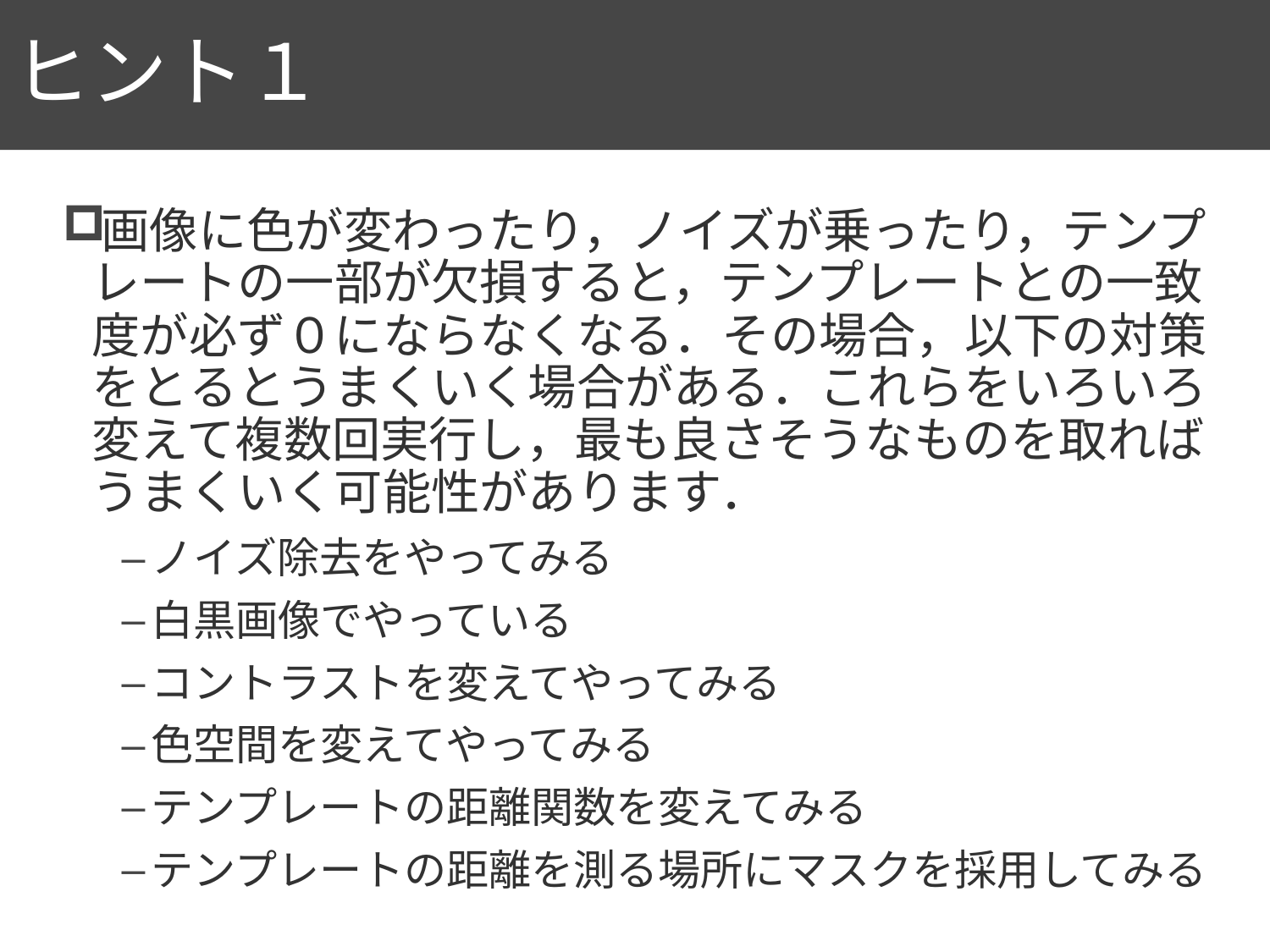

# ヒント１
107
画像に色が変わったり，ノイズが乗ったり，テンプレートの一部が欠損すると，テンプレートとの一致度が必ず０にならなくなる．その場合，以下の対策をとるとうまくいく場合がある．これらをいろいろ変えて複数回実行し，最も良さそうなものを取ればうまくいく可能性があります．
ノイズ除去をやってみる
白黒画像でやっている
コントラストを変えてやってみる
色空間を変えてやってみる
テンプレートの距離関数を変えてみる
テンプレートの距離を測る場所にマスクを採用してみる